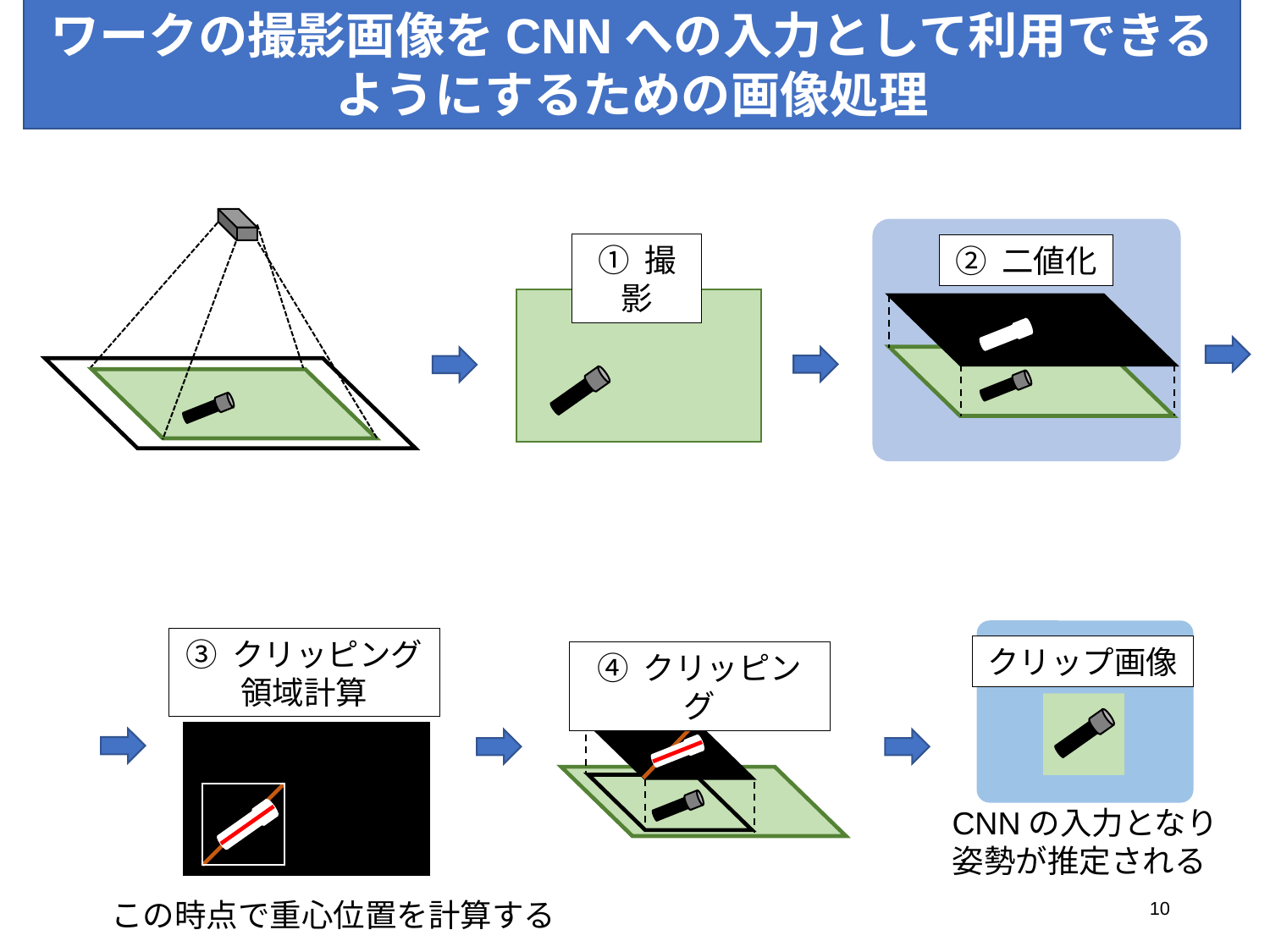

ワークの撮影画像をCNNへの入力として利用できるようにするための画像処理

② 二値化

① 撮影

クリップ画像

③ クリッピング
領域計算

④ クリッピング

CNNの入力となり
姿勢が推定される
10
この時点で重心位置を計算する